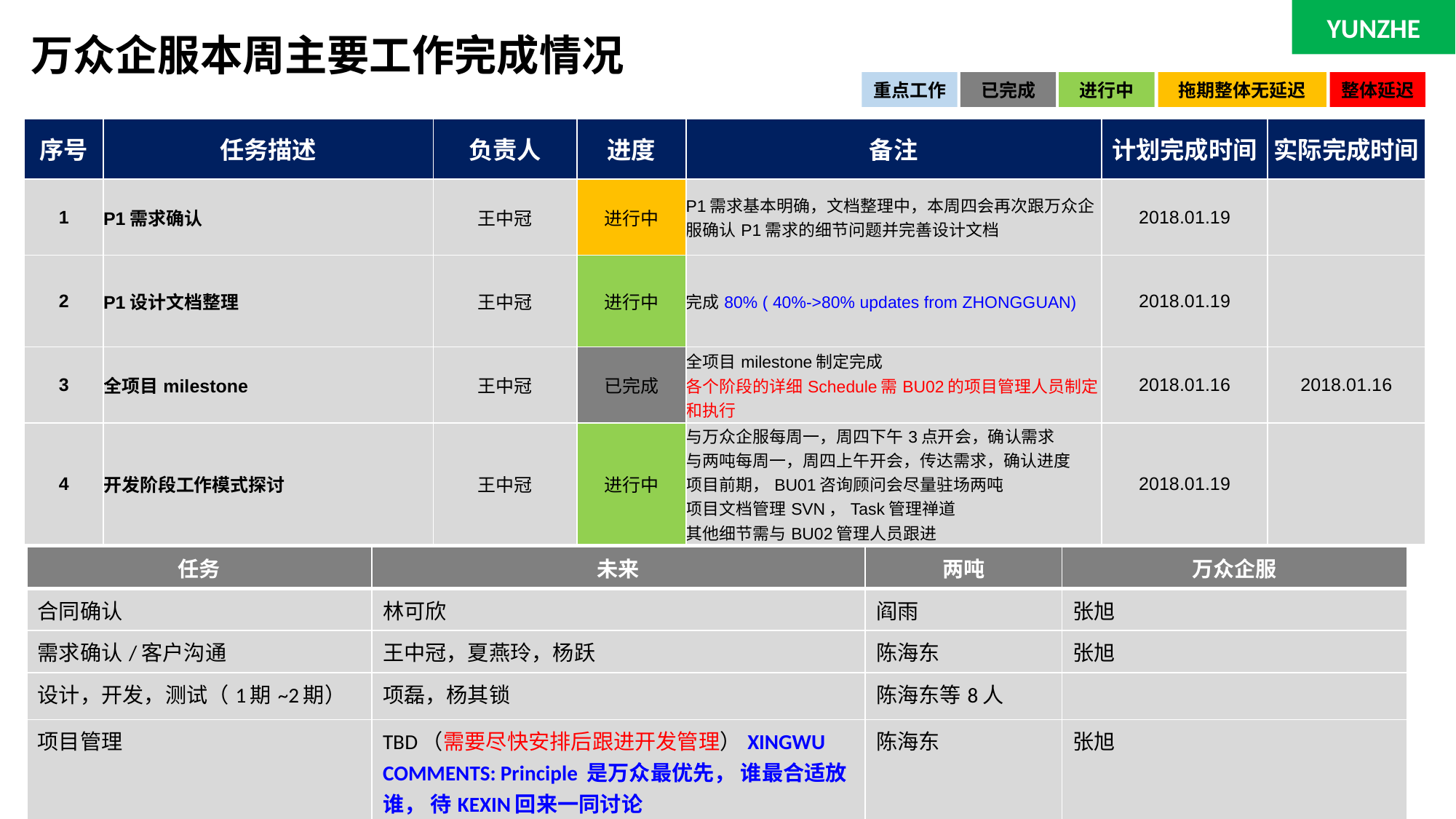

YUNZHE
# 万众企服本周主要工作完成情况
重点工作
已完成
进行中
拖期整体无延迟
整体延迟
| 序号 | 任务描述 | 负责人 | 进度 | 备注 | 计划完成时间 | 实际完成时间 |
| --- | --- | --- | --- | --- | --- | --- |
| 1 | P1需求确认 | 王中冠 | 进行中 | P1需求基本明确，文档整理中，本周四会再次跟万众企服确认P1需求的细节问题并完善设计文档 | 2018.01.19 |  |
| 2 | P1设计文档整理 | 王中冠 | 进行中 | 完成80% ( 40%->80% updates from ZHONGGUAN) | 2018.01.19 |  |
| 3 | 全项目milestone | 王中冠 | 已完成 | 全项目milestone制定完成 各个阶段的详细Schedule需BU02的项目管理人员制定和执行 | 2018.01.16 | 2018.01.16 |
| 4 | 开发阶段工作模式探讨 | 王中冠 | 进行中 | 与万众企服每周一，周四下午3点开会，确认需求 与两吨每周一，周四上午开会，传达需求，确认进度 项目前期，BU01咨询顾问会尽量驻场两吨 项目文档管理SVN，Task管理禅道 其他细节需与BU02管理人员跟进 | 2018.01.19 |  |
| 任务 | 未来 | 两吨 | 万众企服 |
| --- | --- | --- | --- |
| 合同确认 | 林可欣 | 阎雨 | 张旭 |
| 需求确认/客户沟通 | 王中冠，夏燕玲，杨跃 | 陈海东 | 张旭 |
| 设计，开发，测试（1期~2期） | 项磊，杨其锁 | 陈海东等8人 |  |
| 项目管理 | TBD（需要尽快安排后跟进开发管理）XINGWU COMMENTS: Principle 是万众最优先， 谁最合适放谁， 待KEXIN回来一同讨论 | 陈海东 | 张旭 |